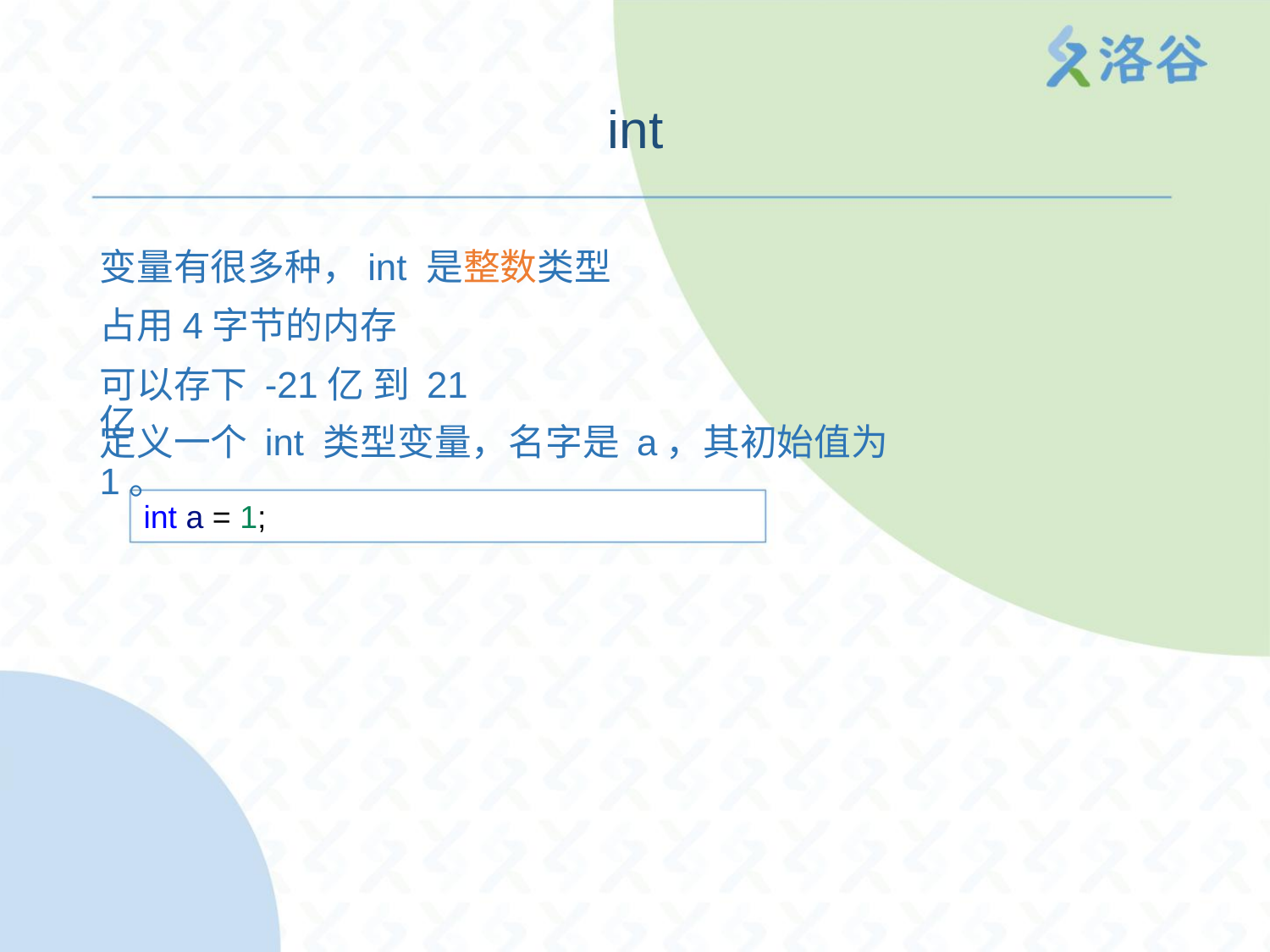

int
变量有很多种，int 是整数类型
占用4字节的内存
可以存下 -21亿 到 21亿
定义一个 int 类型变量，名字是 a，其初始值为 1。
int a = 1;